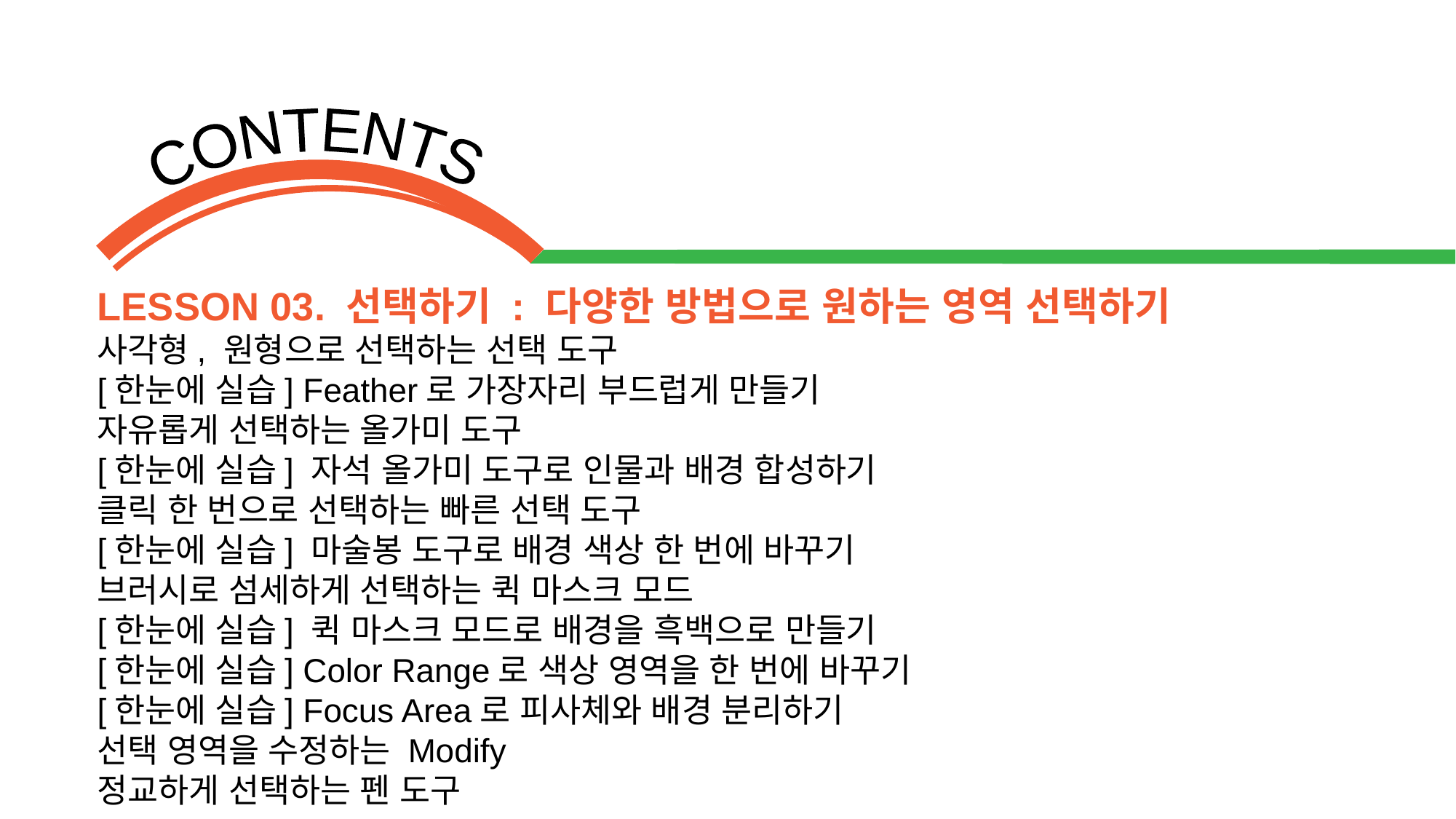

LESSON 03. 선택하기 : 다양한 방법으로 원하는 영역 선택하기
사각형, 원형으로 선택하는 선택 도구
[한눈에 실습] Feather로 가장자리 부드럽게 만들기
자유롭게 선택하는 올가미 도구
[한눈에 실습] 자석 올가미 도구로 인물과 배경 합성하기
클릭 한 번으로 선택하는 빠른 선택 도구
[한눈에 실습] 마술봉 도구로 배경 색상 한 번에 바꾸기
브러시로 섬세하게 선택하는 퀵 마스크 모드
[한눈에 실습] 퀵 마스크 모드로 배경을 흑백으로 만들기
[한눈에 실습] Color Range로 색상 영역을 한 번에 바꾸기
[한눈에 실습] Focus Area로 피사체와 배경 분리하기
선택 영역을 수정하는 Modify
정교하게 선택하는 펜 도구